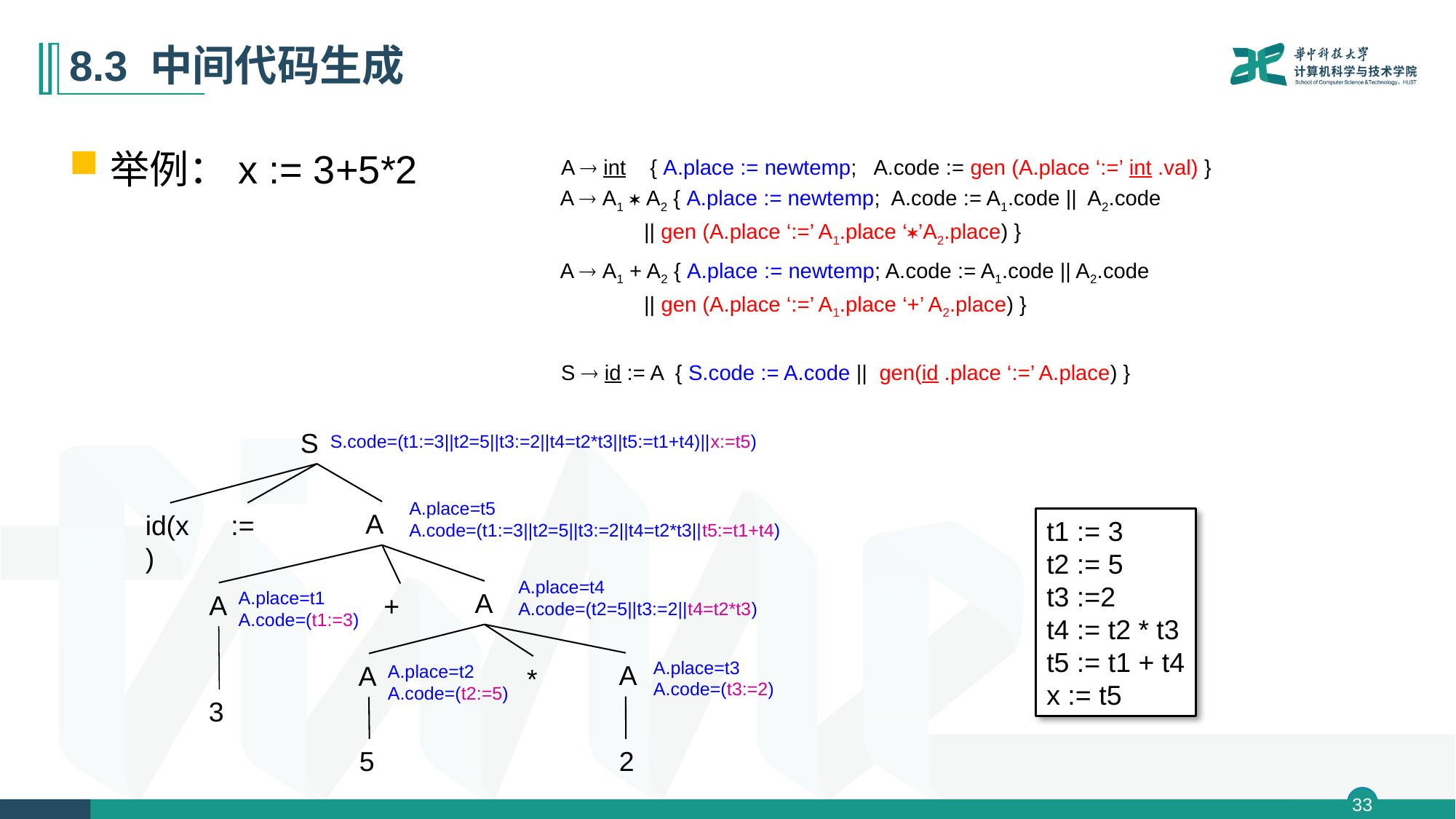

# 8.3 中间代码生成
举例：x := 3+5*2
A → int    { A.place := newtemp;   A.code := gen (A.place ‘:=’ int .val) }
A → A1 ∗ A2 { A.place := newtemp;  A.code := A1.code ||  A2.code
              || gen (A.place ‘:=’ A1.place ‘∗’A2.place) }
A → A1 + A2 { A.place := newtemp; A.code := A1.code || A2.code
              || gen (A.place ‘:=’ A1.place ‘+’ A2.place) }
S → id := A  { S.code := A.code ||  gen(id .place ‘:=’ A.place) }
S
S.code=(t1:=3||t2=5||t3:=2||t4=t2*t3||t5:=t1+t4)||x:=t5)
A.place=t5
A.code=(t1:=3||t2=5||t3:=2||t4=t2*t3||t5:=t1+t4)
A
id(x)
:=
t1 := 3
t2 := 5
t3 :=2
t4 := t2 * t3
t5 := t1 + t4
x := t5
A.place=t4
A.code=(t2=5||t3:=2||t4=t2*t3)
A.place=t1
A.code=(t1:=3)
A
A
+
A.place=t3
A.code=(t3:=2)
A
A
A.place=t2
A.code=(t2:=5)
*
3
5
2